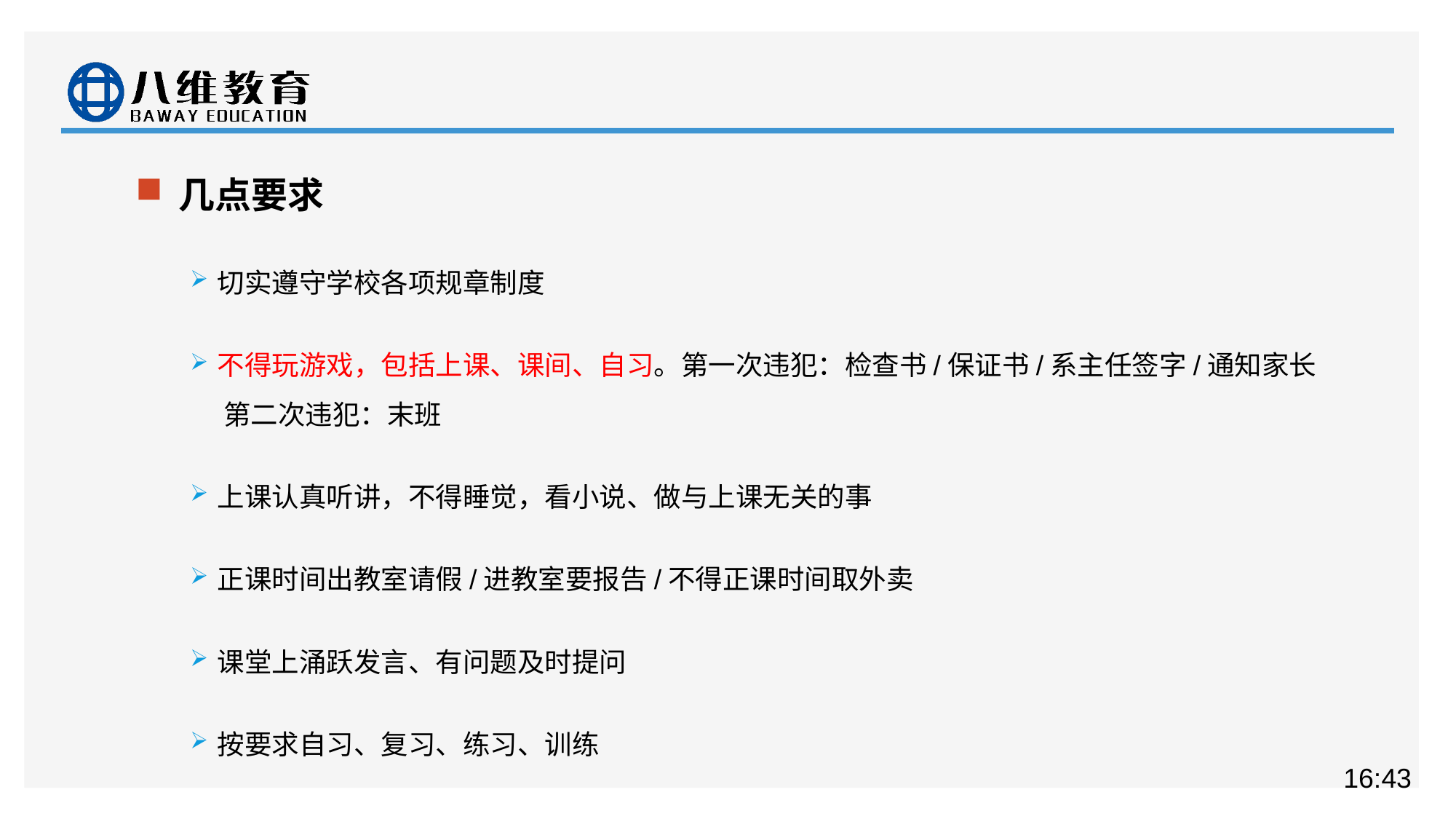

#
几点要求
切实遵守学校各项规章制度
不得玩游戏，包括上课、课间、自习。第一次违犯：检查书/保证书/系主任签字/通知家长    第二次违犯：末班
上课认真听讲，不得睡觉，看小说、做与上课无关的事
正课时间出教室请假/进教室要报告/不得正课时间取外卖
课堂上涌跃发言、有问题及时提问
按要求自习、复习、练习、训练